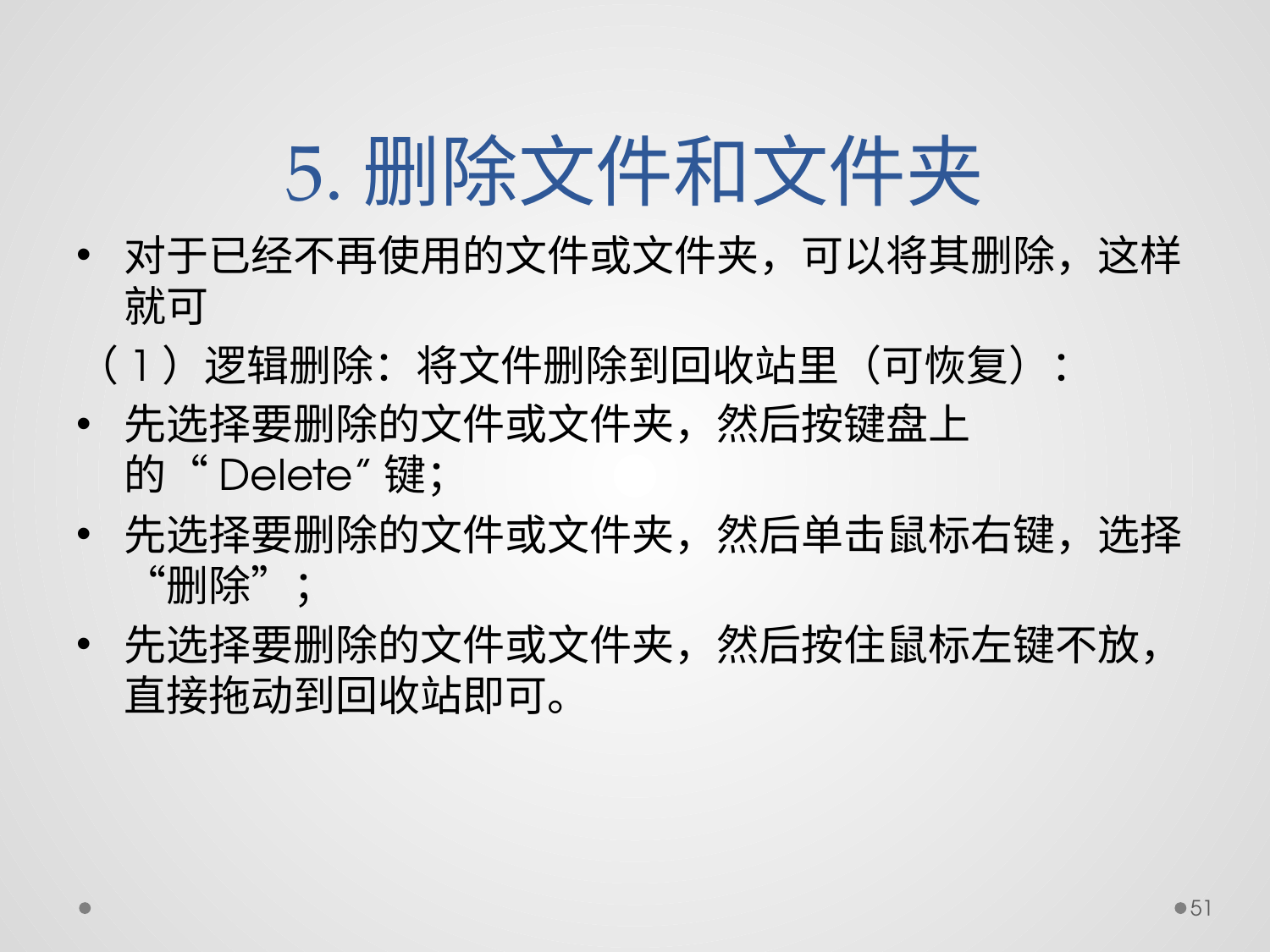

# 5.删除文件和文件夹
对于已经不再使用的文件或文件夹，可以将其删除，这样就可
（1）逻辑删除：将文件删除到回收站里（可恢复）：
先选择要删除的文件或文件夹，然后按键盘上的“Delete”键；
先选择要删除的文件或文件夹，然后单击鼠标右键，选择“删除”；
先选择要删除的文件或文件夹，然后按住鼠标左键不放，直接拖动到回收站即可。

51